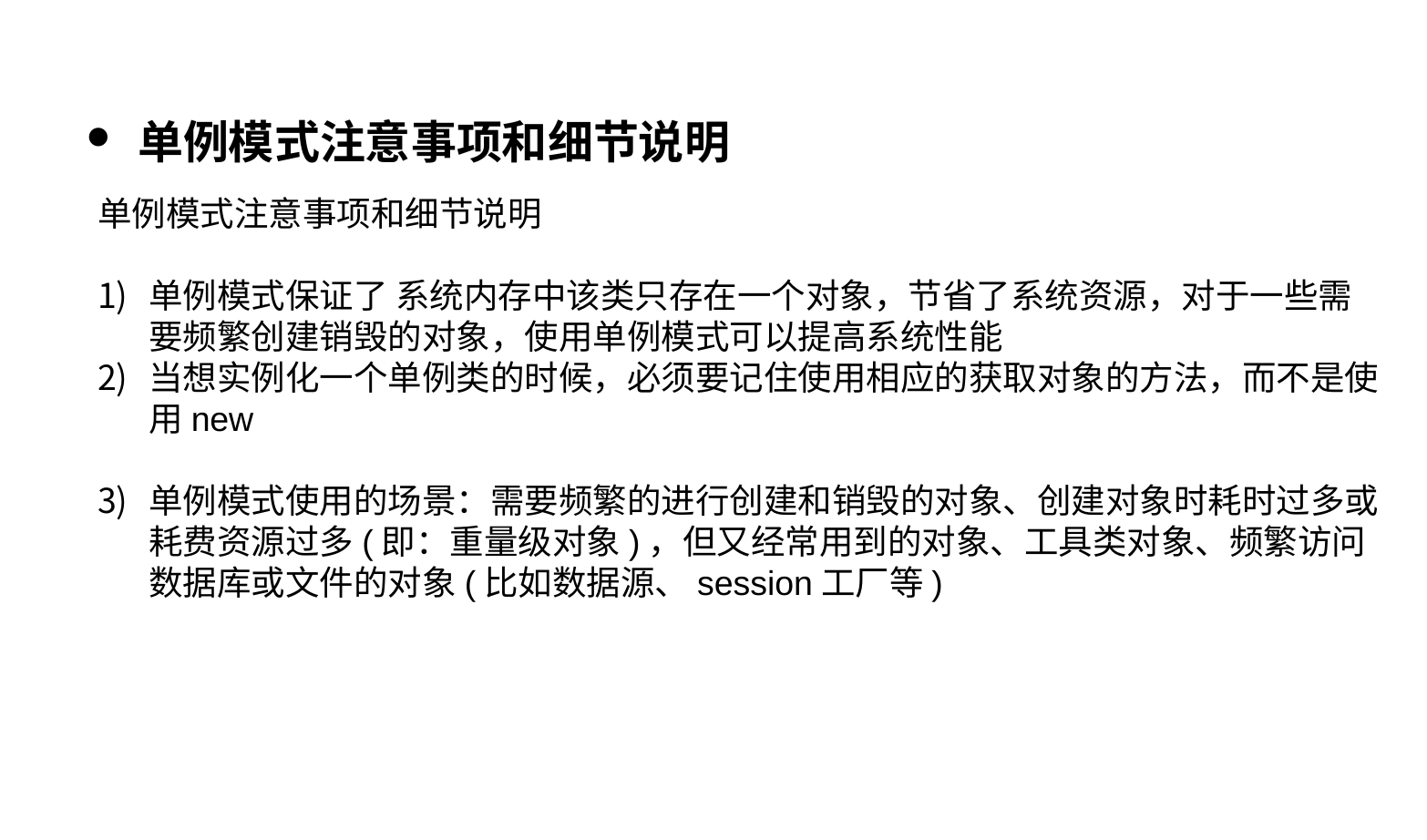

单例模式注意事项和细节说明

单例模式注意事项和细节说明

单例模式保证了 系统内存中该类只存在一个对象，节省了系统资源，对于一些需要频繁创建销毁的对象，使用单例模式可以提高系统性能
当想实例化一个单例类的时候，必须要记住使用相应的获取对象的方法，而不是使用new

单例模式使用的场景：需要频繁的进行创建和销毁的对象、创建对象时耗时过多或耗费资源过多(即：重量级对象)，但又经常用到的对象、工具类对象、频繁访问数据库或文件的对象(比如数据源、session工厂等)